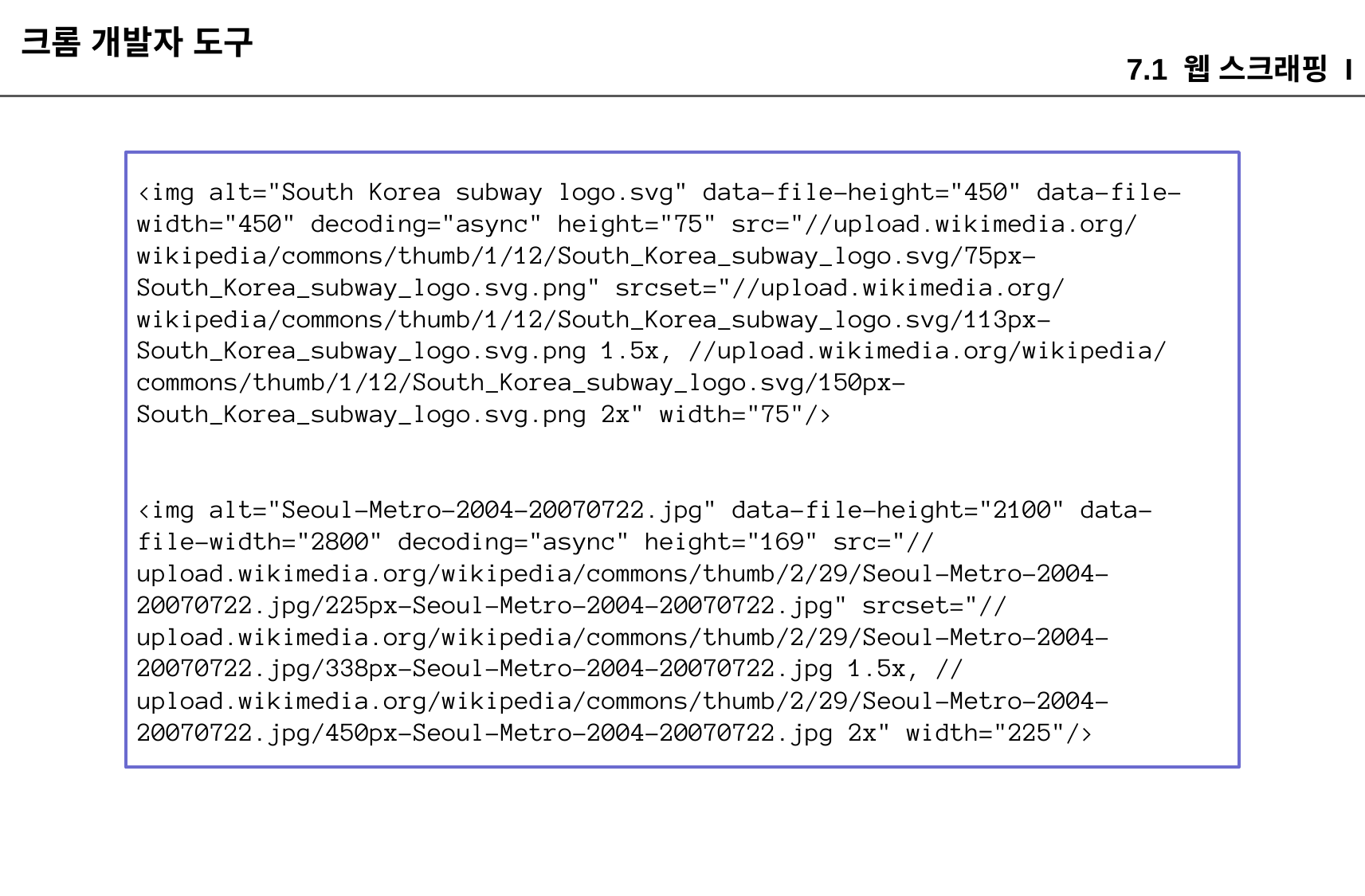

크롬 개발자 도구
7.1 웹 스크래핑 I
<img alt="South Korea subway logo.svg" data-file-height="450" data-file-width="450" decoding="async" height="75" src="//upload.wikimedia.org/wikipedia/commons/thumb/1/12/South_Korea_subway_logo.svg/75px-South_Korea_subway_logo.svg.png" srcset="//upload.wikimedia.org/wikipedia/commons/thumb/1/12/South_Korea_subway_logo.svg/113px-South_Korea_subway_logo.svg.png 1.5x, //upload.wikimedia.org/wikipedia/commons/thumb/1/12/South_Korea_subway_logo.svg/150px-South_Korea_subway_logo.svg.png 2x" width="75"/>

<img alt="Seoul-Metro-2004-20070722.jpg" data-file-height="2100" data-file-width="2800" decoding="async" height="169" src="//upload.wikimedia.org/wikipedia/commons/thumb/2/29/Seoul-Metro-2004-20070722.jpg/225px-Seoul-Metro-2004-20070722.jpg" srcset="//upload.wikimedia.org/wikipedia/commons/thumb/2/29/Seoul-Metro-2004-20070722.jpg/338px-Seoul-Metro-2004-20070722.jpg 1.5x, //upload.wikimedia.org/wikipedia/commons/thumb/2/29/Seoul-Metro-2004-20070722.jpg/450px-Seoul-Metro-2004-20070722.jpg 2x" width="225"/>